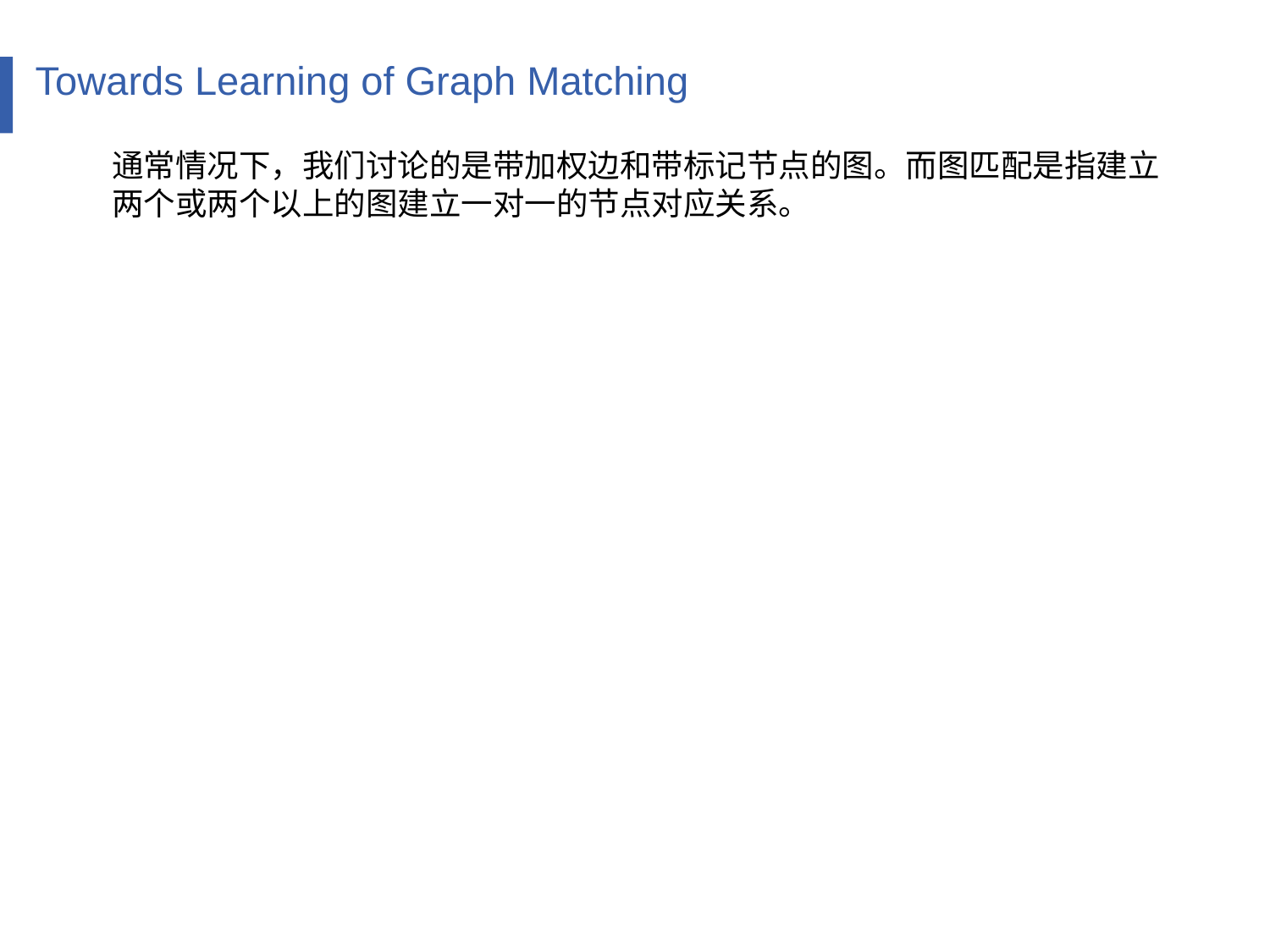

Towards Learning of Graph Matching
通常情况下，我们讨论的是带加权边和带标记节点的图。而图匹配是指建立两个或两个以上的图建立一对一的节点对应关系。